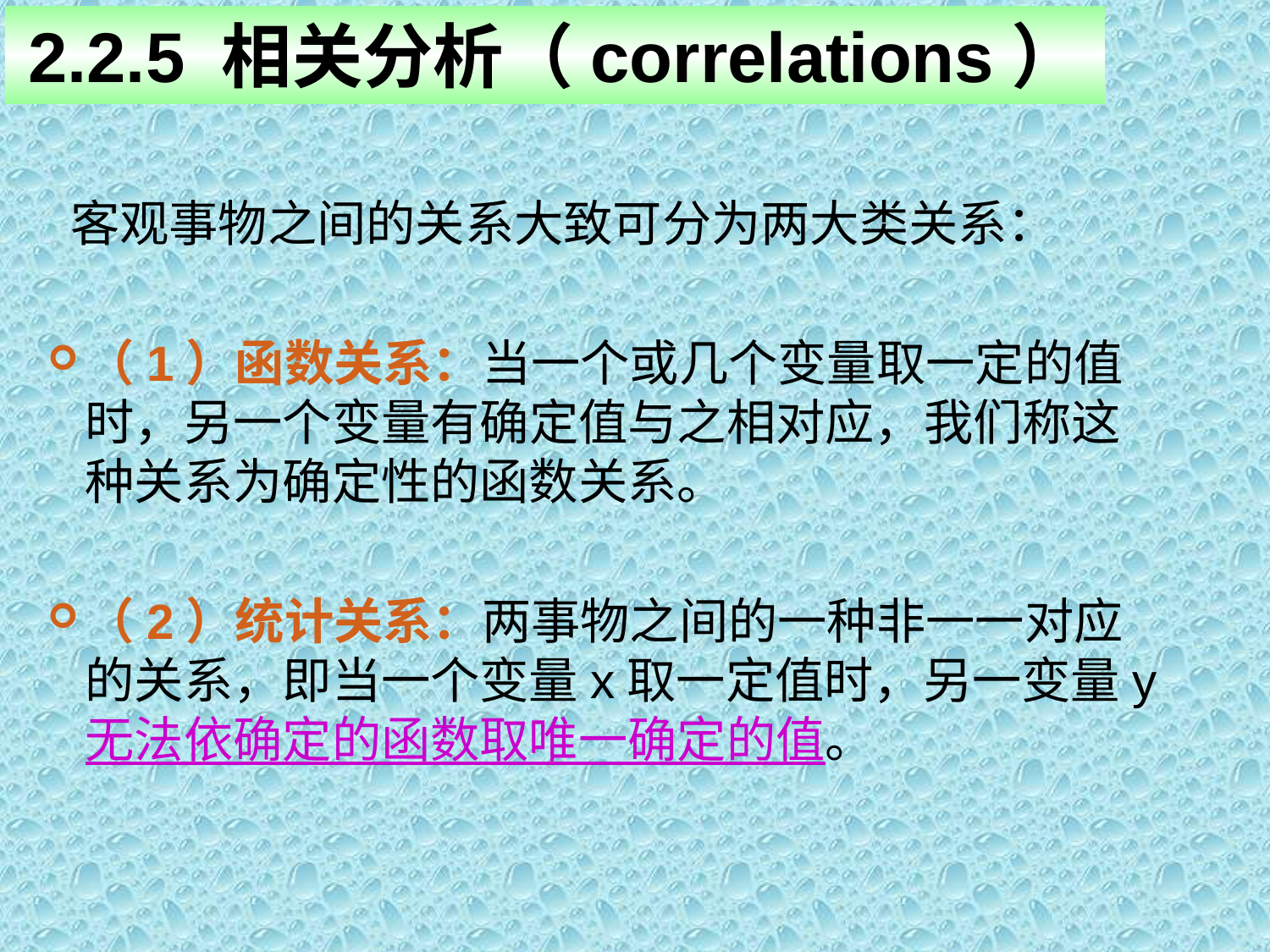

2.2.5 相关分析（correlations）
 客观事物之间的关系大致可分为两大类关系：

（1）函数关系：当一个或几个变量取一定的值时，另一个变量有确定值与之相对应，我们称这种关系为确定性的函数关系。

（2）统计关系：两事物之间的一种非一一对应的关系，即当一个变量x取一定值时，另一变量y无法依确定的函数取唯一确定的值。